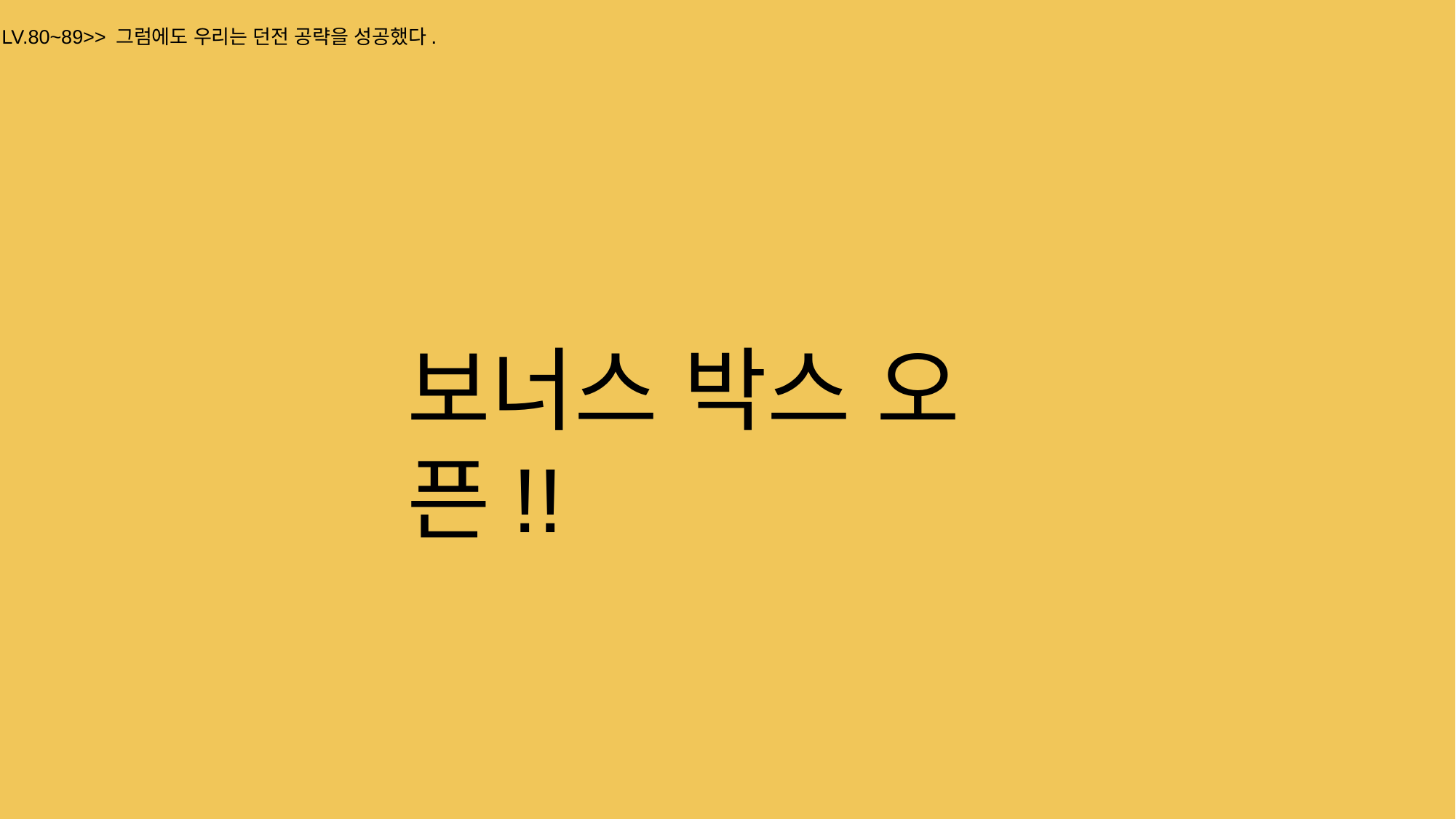

LV.80~89>> 그럼에도 우리는 던전 공략을 성공했다.

보너스 박스 오픈!!